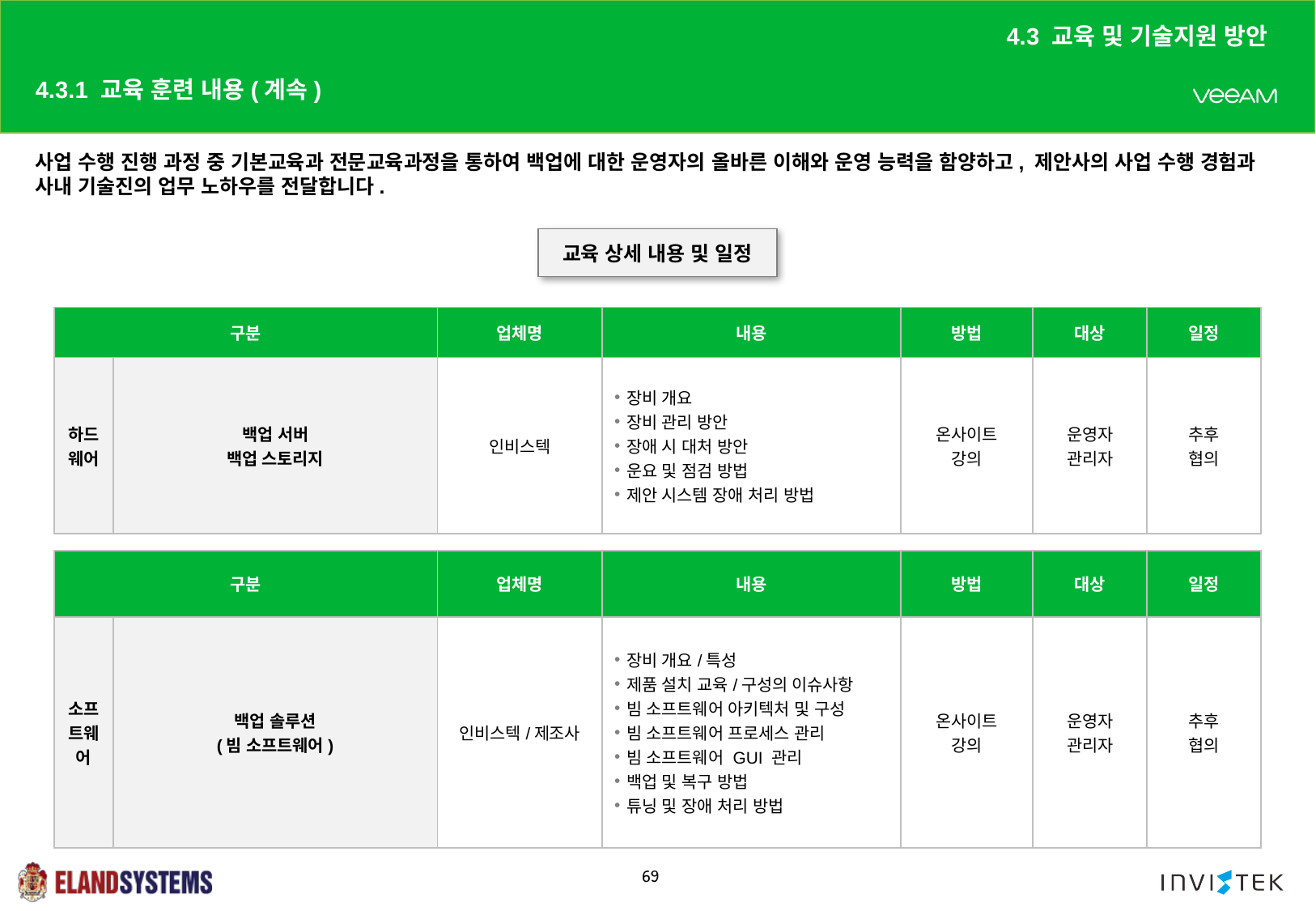

4.3 교육 및 기술지원 방안
# 4.3.1 교육 훈련 내용(계속)

사업 수행 진행 과정 중 기본교육과 전문교육과정을 통하여 백업에 대한 운영자의 올바른 이해와 운영 능력을 함양하고, 제안사의 사업 수행 경험과 사내 기술진의 업무 노하우를 전달합니다.
교육 상세 내용 및 일정
| 구분 |  | 업체명 | 내용 | 방법 | 대상 | 일정 |
| --- | --- | --- | --- | --- | --- | --- |
| 하드웨어 | 백업 서버 백업 스토리지 | 인비스텍 | 장비 개요 장비 관리 방안 장애 시 대처 방안 운요 및 점검 방법 제안 시스템 장애 처리 방법 | 온사이트 강의 | 운영자 관리자 | 추후 협의 |
| 구분 |  | 업체명 | 내용 | 방법 | 대상 | 일정 |
| --- | --- | --- | --- | --- | --- | --- |
| 소프트웨어 | 백업 솔루션 (빔 소프트웨어) | 인비스텍/제조사 | 장비 개요/특성 제품 설치 교육/구성의 이슈사항 빔 소프트웨어 아키텍처 및 구성 빔 소프트웨어 프로세스 관리 빔 소프트웨어 GUI 관리 백업 및 복구 방법 튜닝 및 장애 처리 방법 | 온사이트 강의 | 운영자 관리자 | 추후 협의 |
69